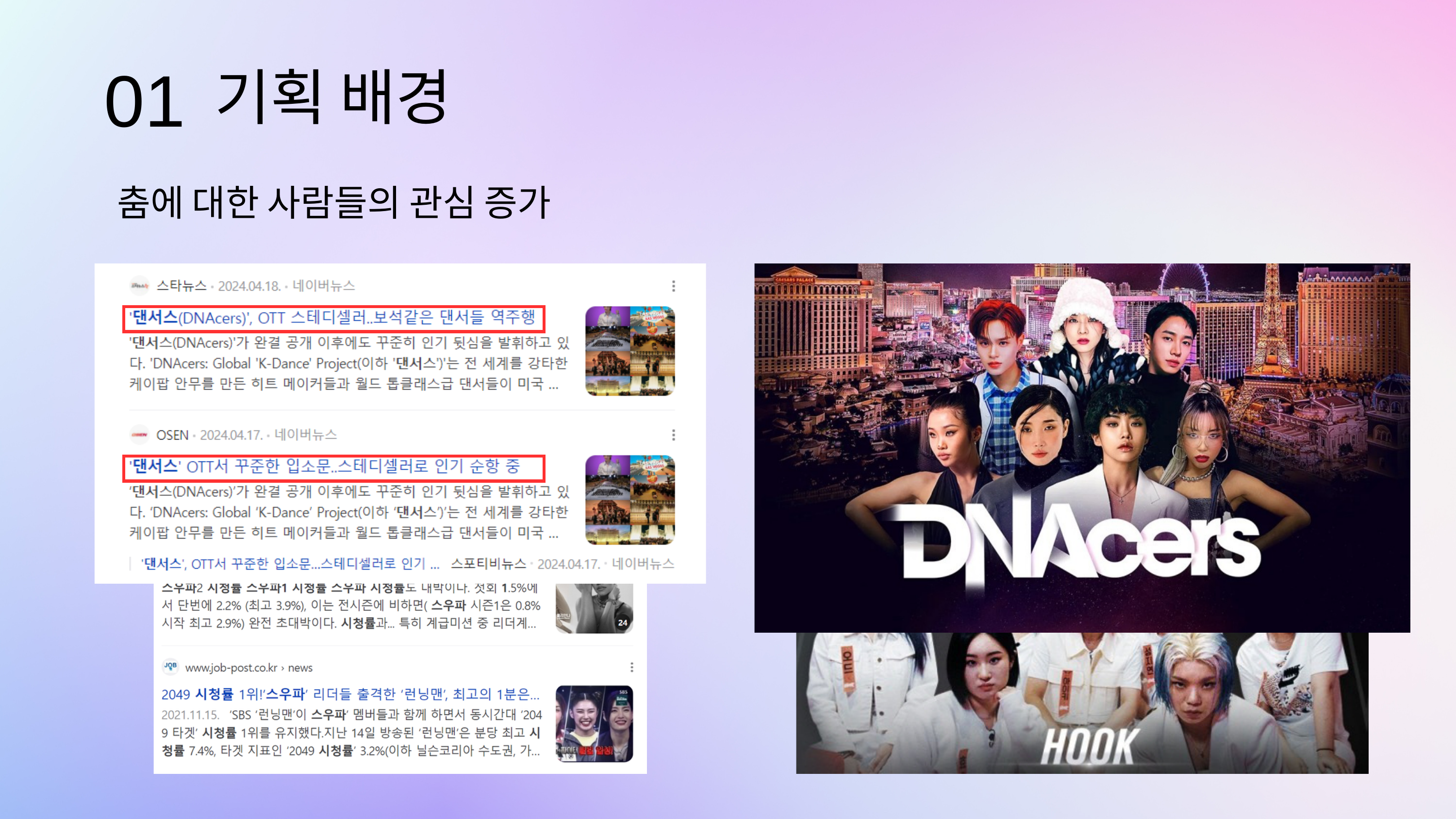

01
기획 배경
춤에 대한 사람들의 관심 증가